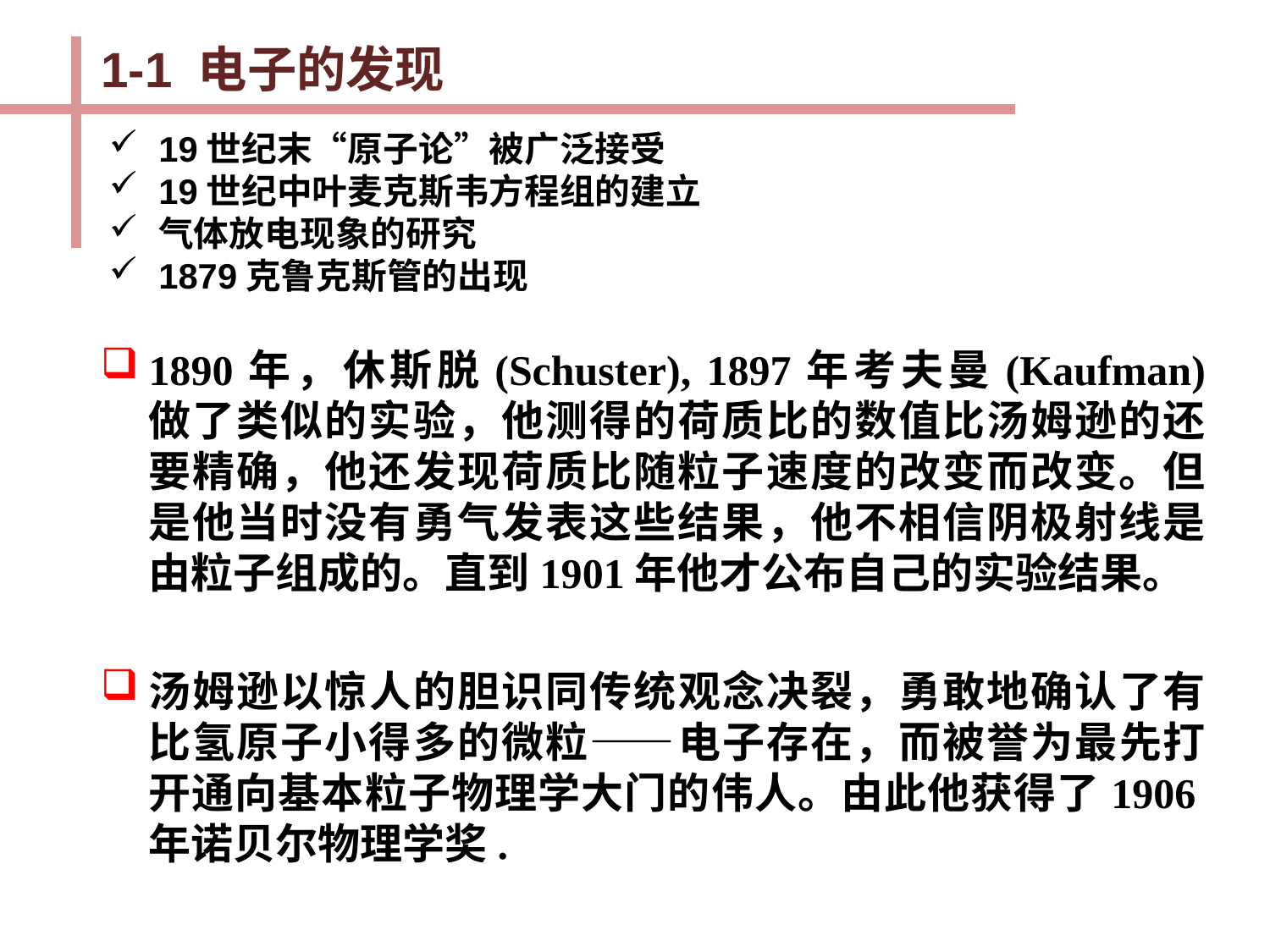

1-1 电子的发现
19世纪末“原子论”被广泛接受
19世纪中叶麦克斯韦方程组的建立
气体放电现象的研究
1879克鲁克斯管的出现
1890年，休斯脱(Schuster), 1897年考夫曼(Kaufman) 做了类似的实验，他测得的荷质比的数值比汤姆逊的还要精确，他还发现荷质比随粒子速度的改变而改变。但是他当时没有勇气发表这些结果，他不相信阴极射线是由粒子组成的。直到1901年他才公布自己的实验结果。

汤姆逊以惊人的胆识同传统观念决裂，勇敢地确认了有比氢原子小得多的微粒——电子存在，而被誉为最先打开通向基本粒子物理学大门的伟人。由此他获得了1906年诺贝尔物理学奖.